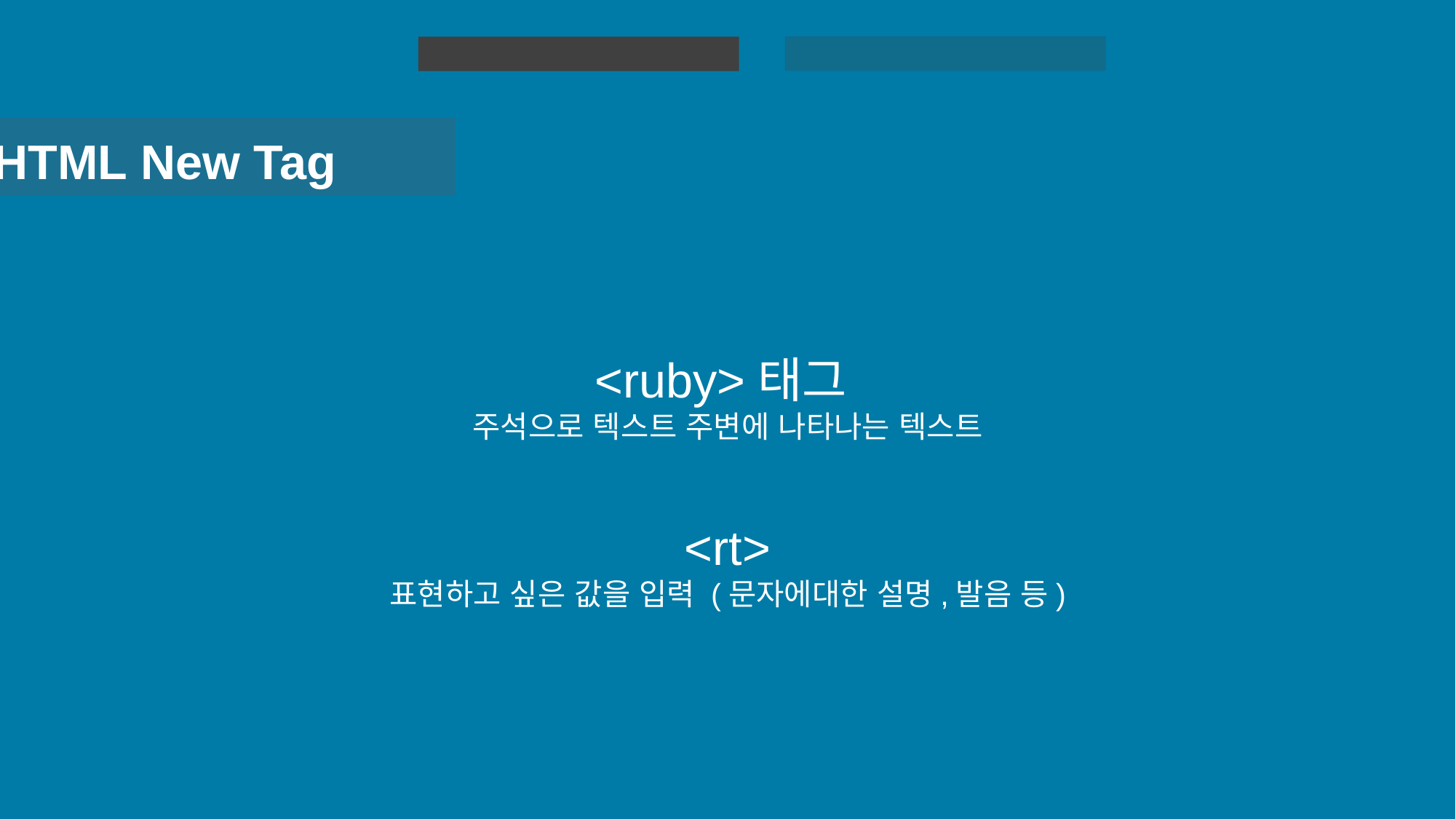

HTML 실습
HTML

HTML New Tag
<ruby>태그
주석으로 텍스트 주변에 나타나는 텍스트

<rt>
표현하고 싶은 값을 입력 (문자에대한 설명,발음 등)